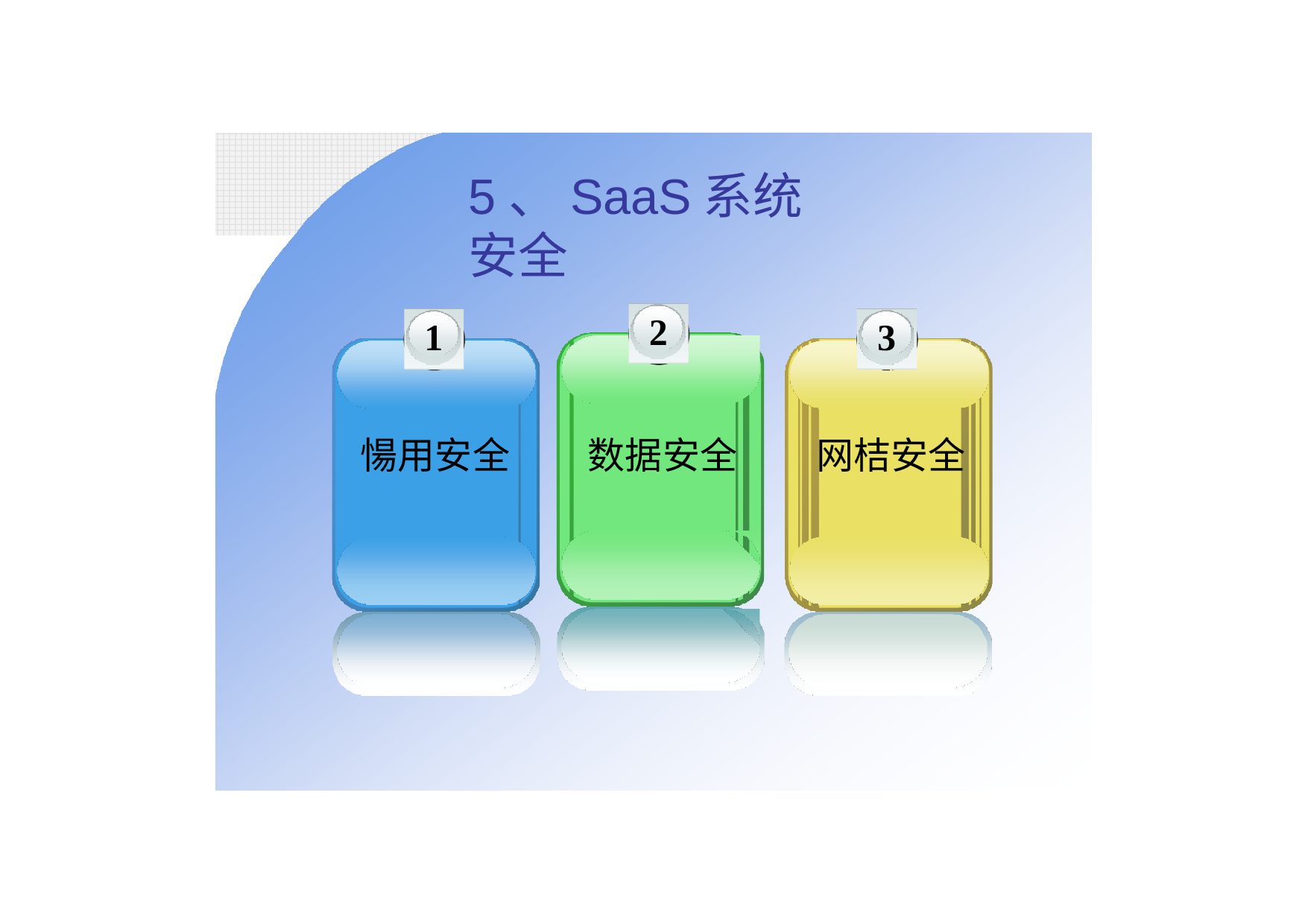

5、SaaS系统安全

2

1
3

愓用安全
数据安全
网桔安全